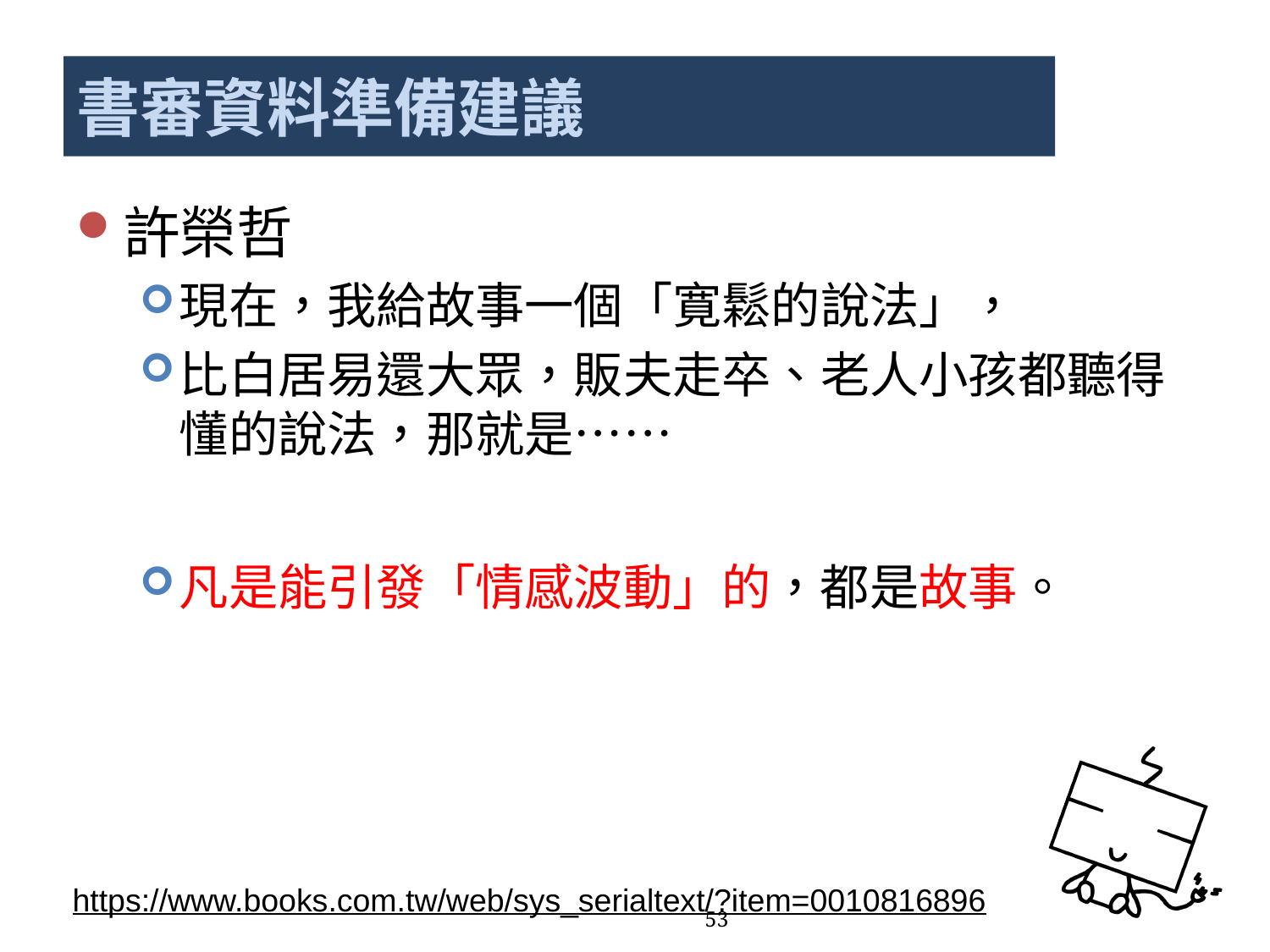

# 書審資料準備建議
許榮哲
現在，我給故事一個「寛鬆的說法」，
比白居易還大眾，販夫走卒、老人小孩都聽得懂的說法，那就是……

凡是能引發「情感波動」的，都是故事。
https://www.books.com.tw/web/sys_serialtext/?item=0010816896
53